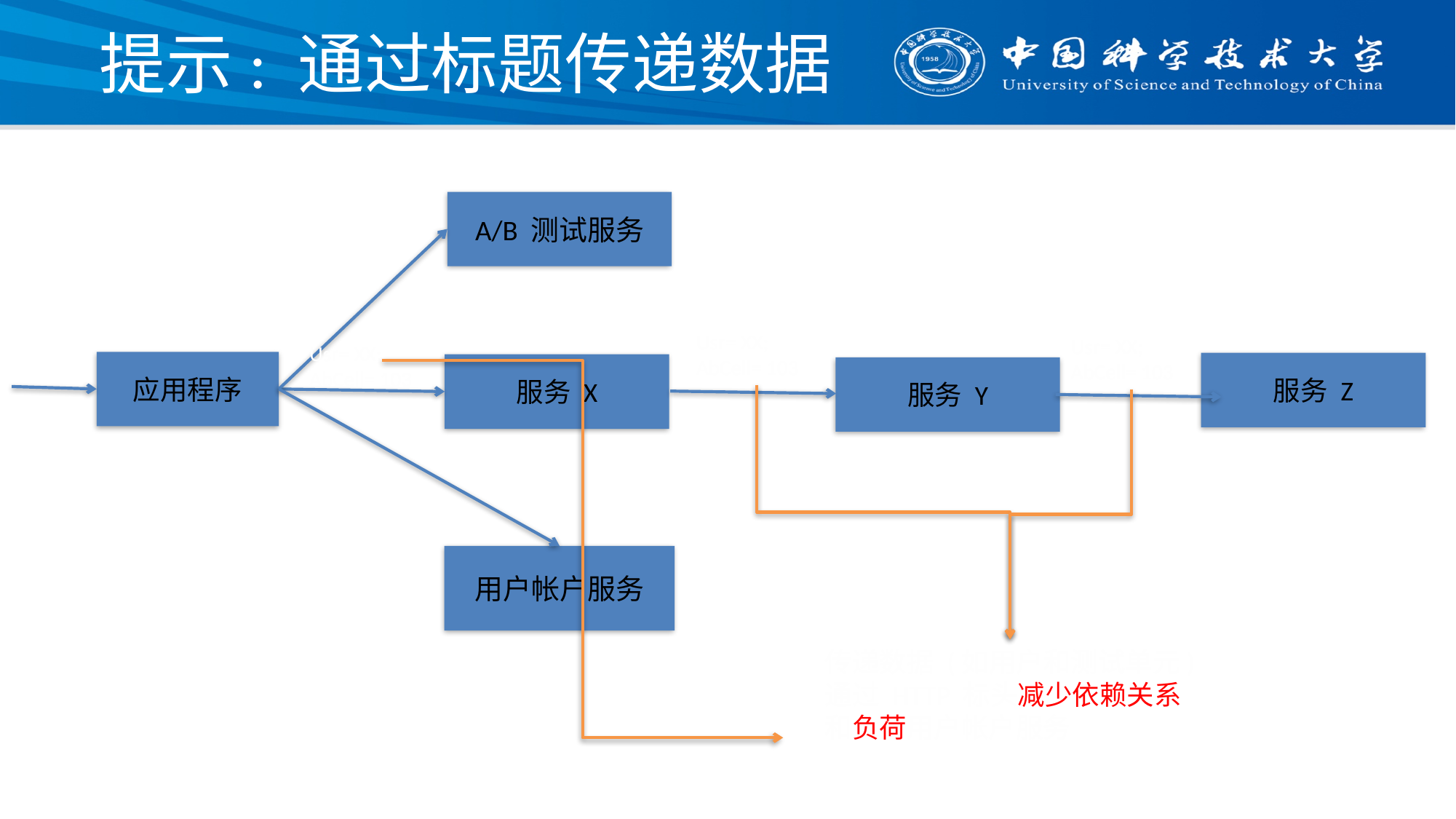

# 提示: 通过标题传递数据
A/B 测试服务
Usr= XX;
AbCell= 103
Usr= XX;
AbCell= 103
Usr= XX;
AbCell= 103
应用程序
服务 Z
服务 X
服务 Y
用户帐户服务
传递数据 (如用户和测试单元)
通过 HTTP 标头减少依赖关系
和负荷用户帐户服务